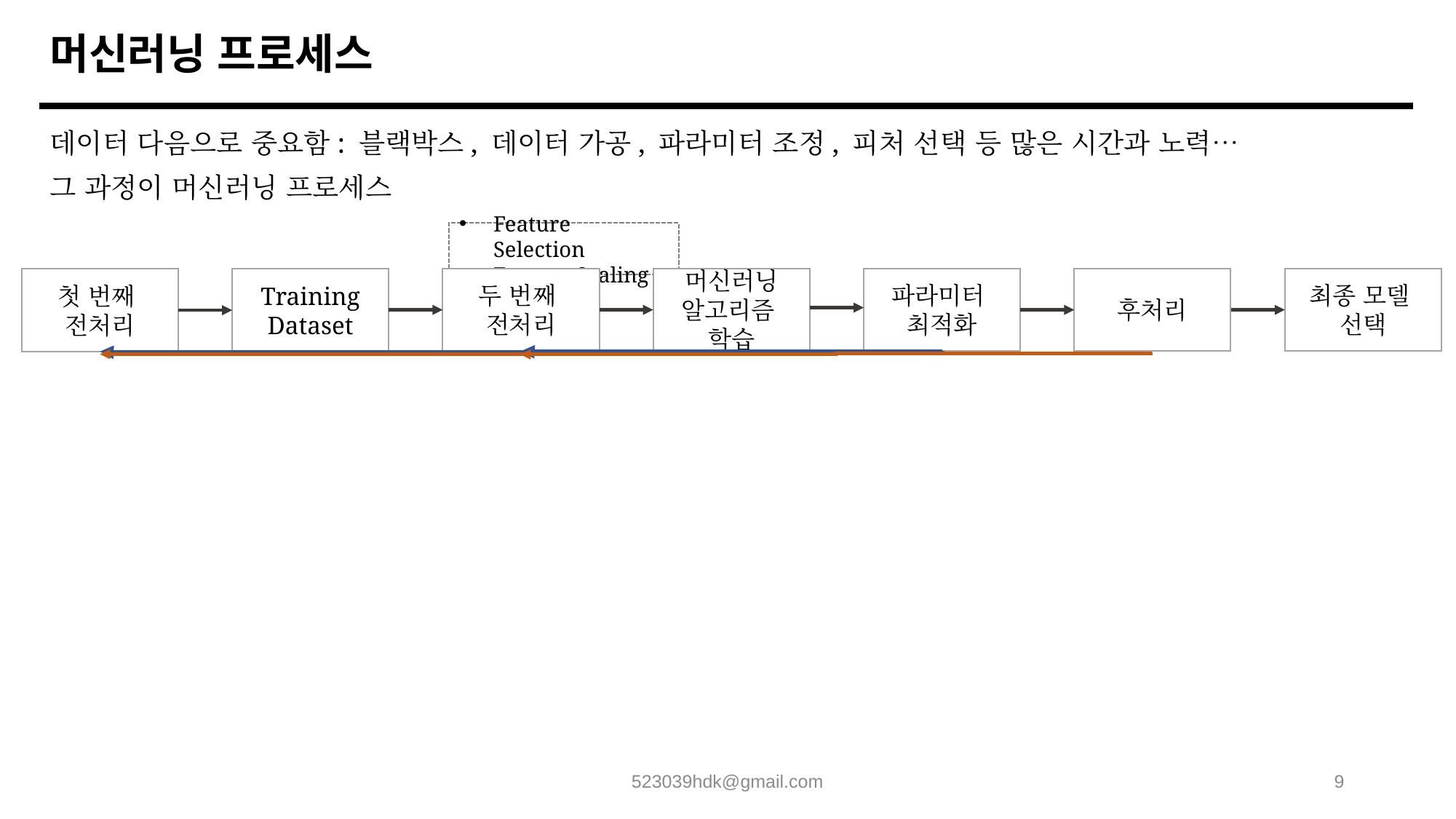

머신러닝 프로세스
데이터 다음으로 중요함: 블랙박스, 데이터 가공, 파라미터 조정, 피처 선택 등 많은 시간과 노력…
그 과정이 머신러닝 프로세스

Feature Selection
Feature Scaling
두 번째
전처리
머신러닝
알고리즘
학습
파라미터
최적화
후처리
최종 모델
선택
첫 번째
전처리
Training
Dataset
523039hdk@gmail.com
9